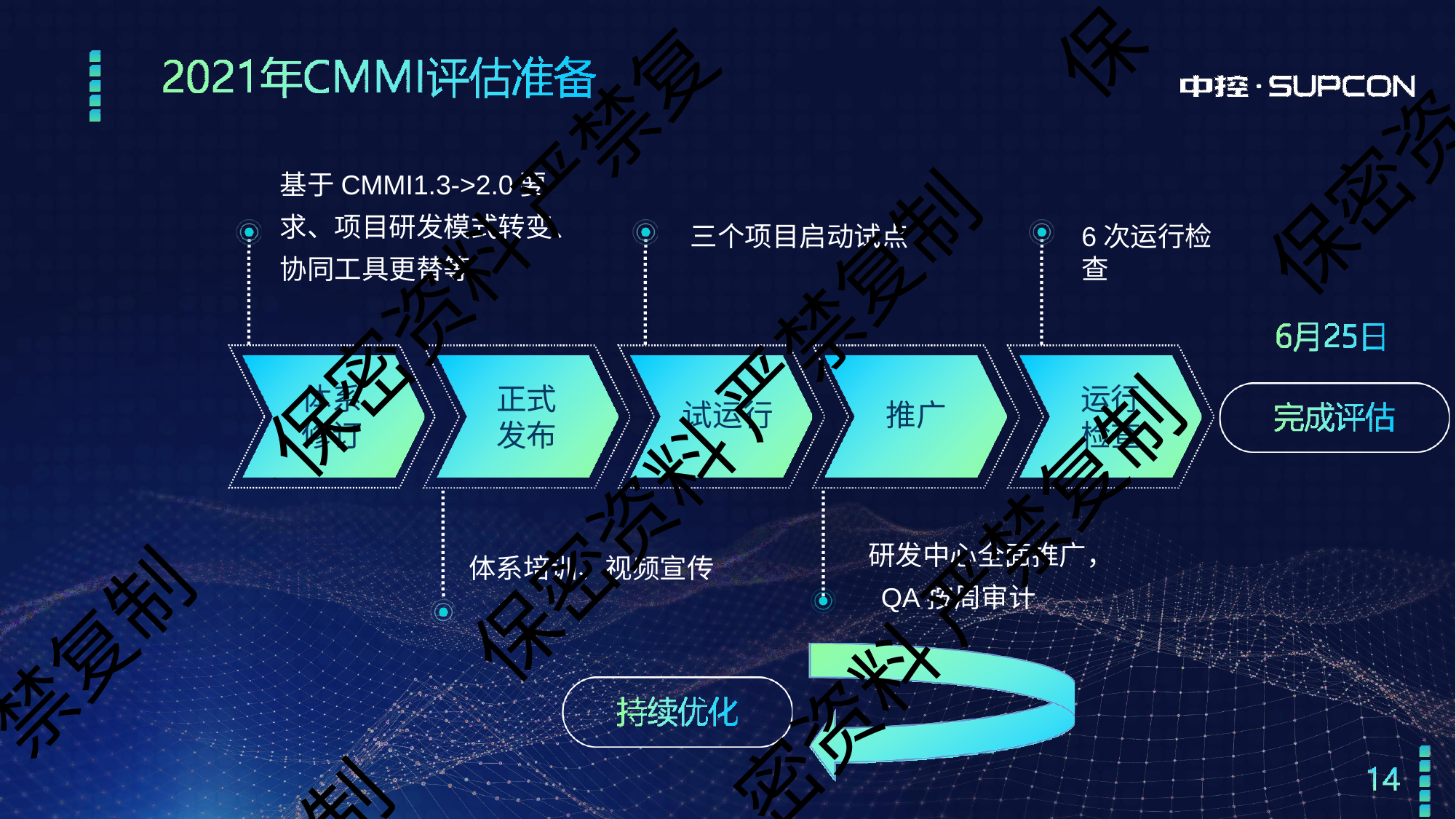

保

保密资
# 基于CMMI1.3->2.0要
求、项目研发模式转变、 协同工具更替等
保密资料 严禁复
三个项目启动试点
6次运行检查

体系 修订
正式 发布
运行 检查
保密资料 严禁复制

试运行
推广

研发中心全面推广，  QA按周审计

体系培训、视频宣传

密资料 严禁复制

禁复制

制